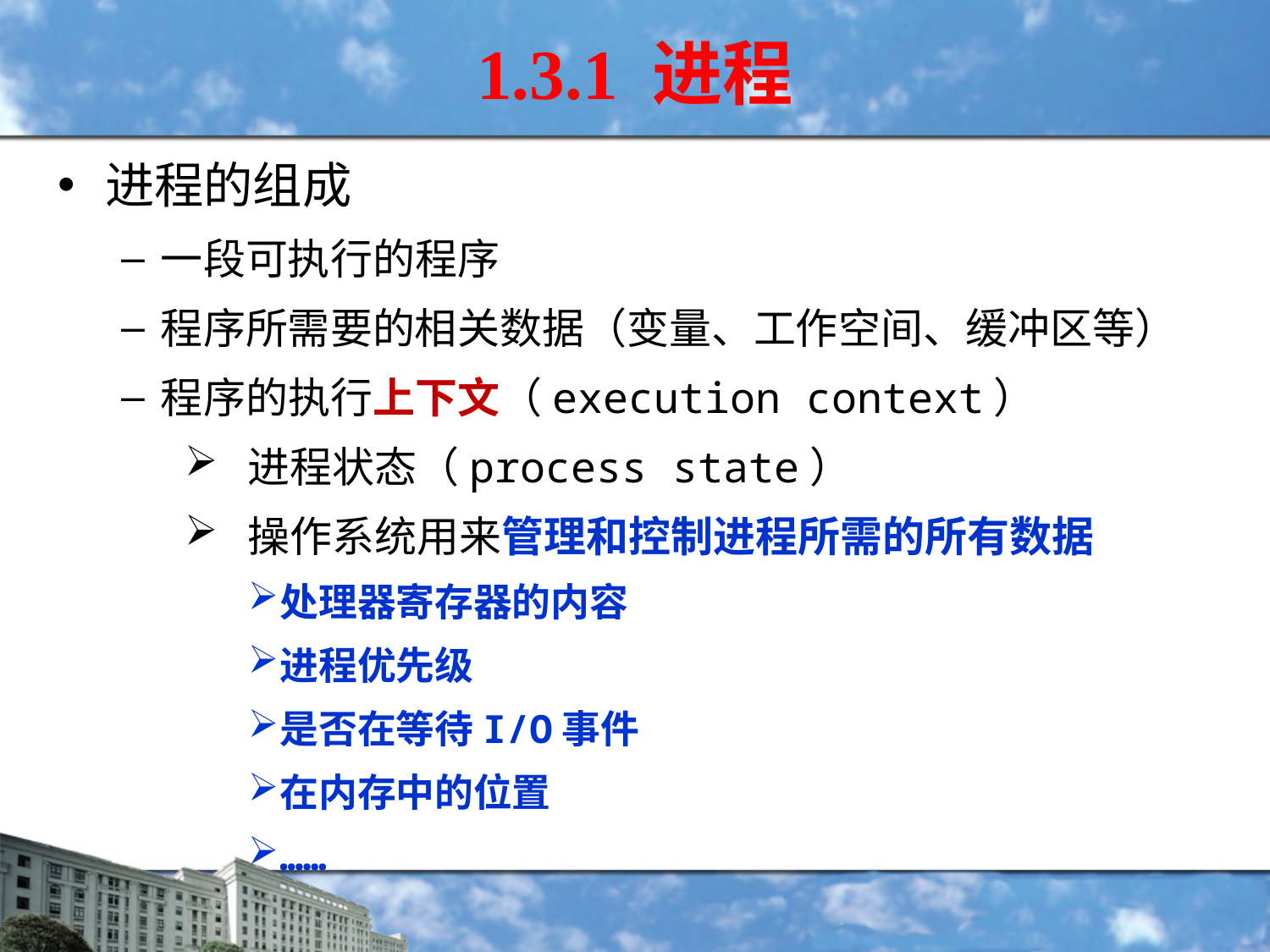

# 1.3.1 进程
进程的组成
一段可执行的程序
程序所需要的相关数据（变量、工作空间、缓冲区等）
程序的执行上下文（execution context）
  进程状态（process state）
  操作系统用来管理和控制进程所需的所有数据
处理器寄存器的内容
进程优先级
是否在等待I/O事件
在内存中的位置
……